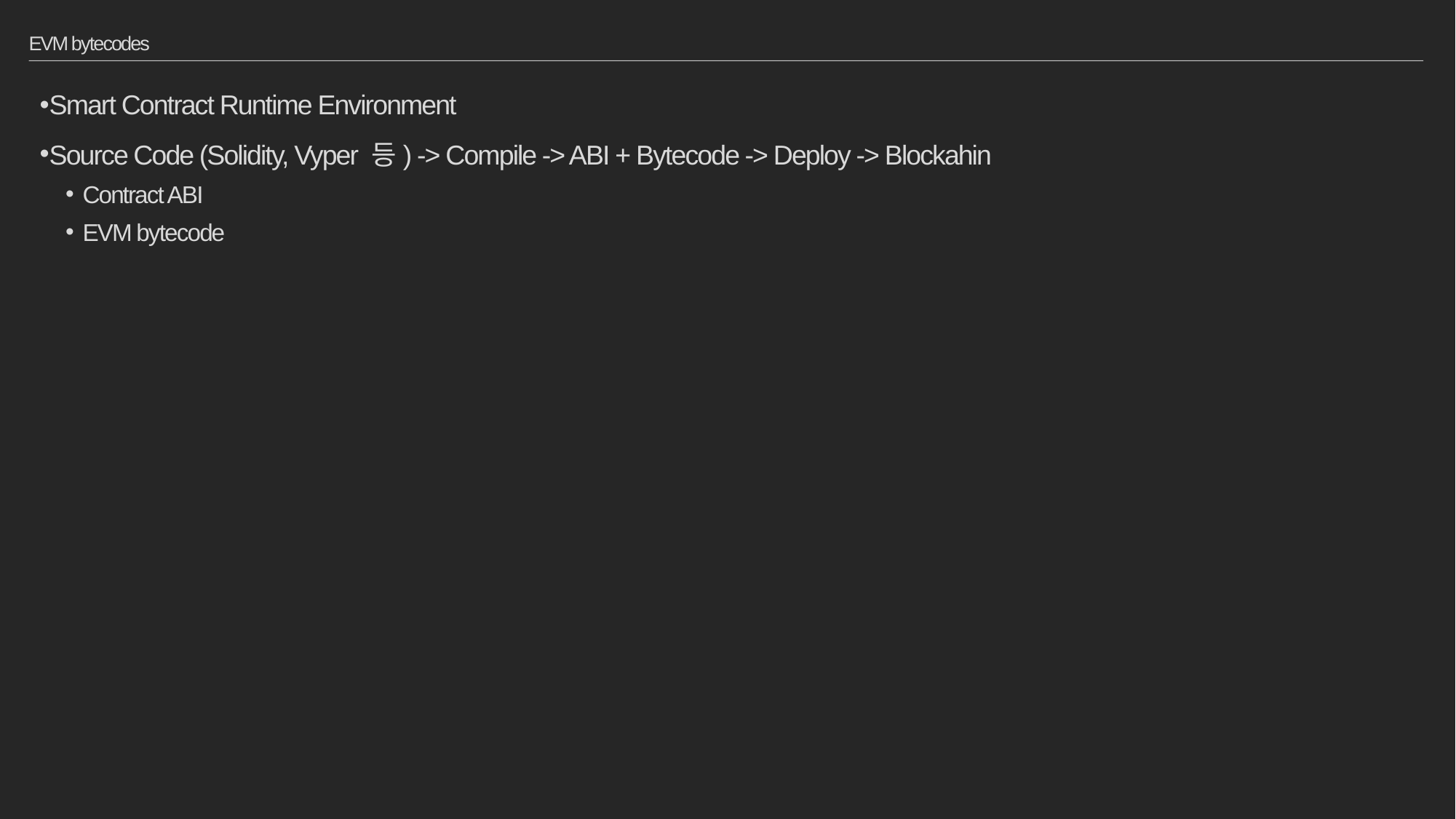

# EVM bytecodes
Smart Contract Runtime Environment
Source Code (Solidity, Vyper 등) -> Compile -> ABI + Bytecode -> Deploy -> Blockahin
Contract ABI
EVM bytecode